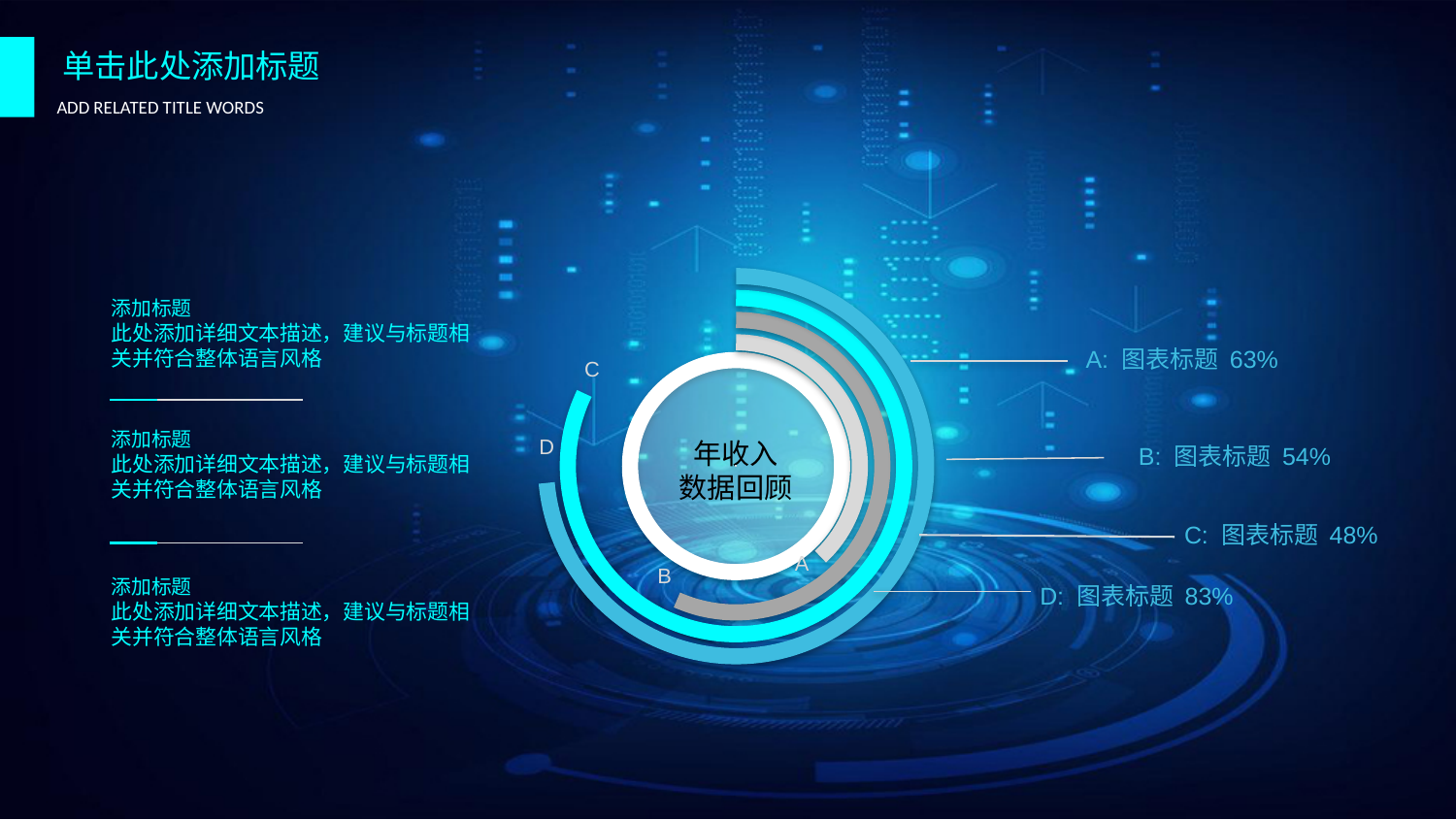

添加标题

此处添加详细文本描述，建议与标题相关并符合整体语言风格

A: 图表标题 63%

C

添加标题
D
B: 图表标题 54%
年收入
数据回顾
此处添加详细文本描述，建议与标题相关并符合整体语言风格
C: 图表标题 48%
A
B
添加标题
D: 图表标题 83%
此处添加详细文本描述，建议与标题相关并符合整体语言风格